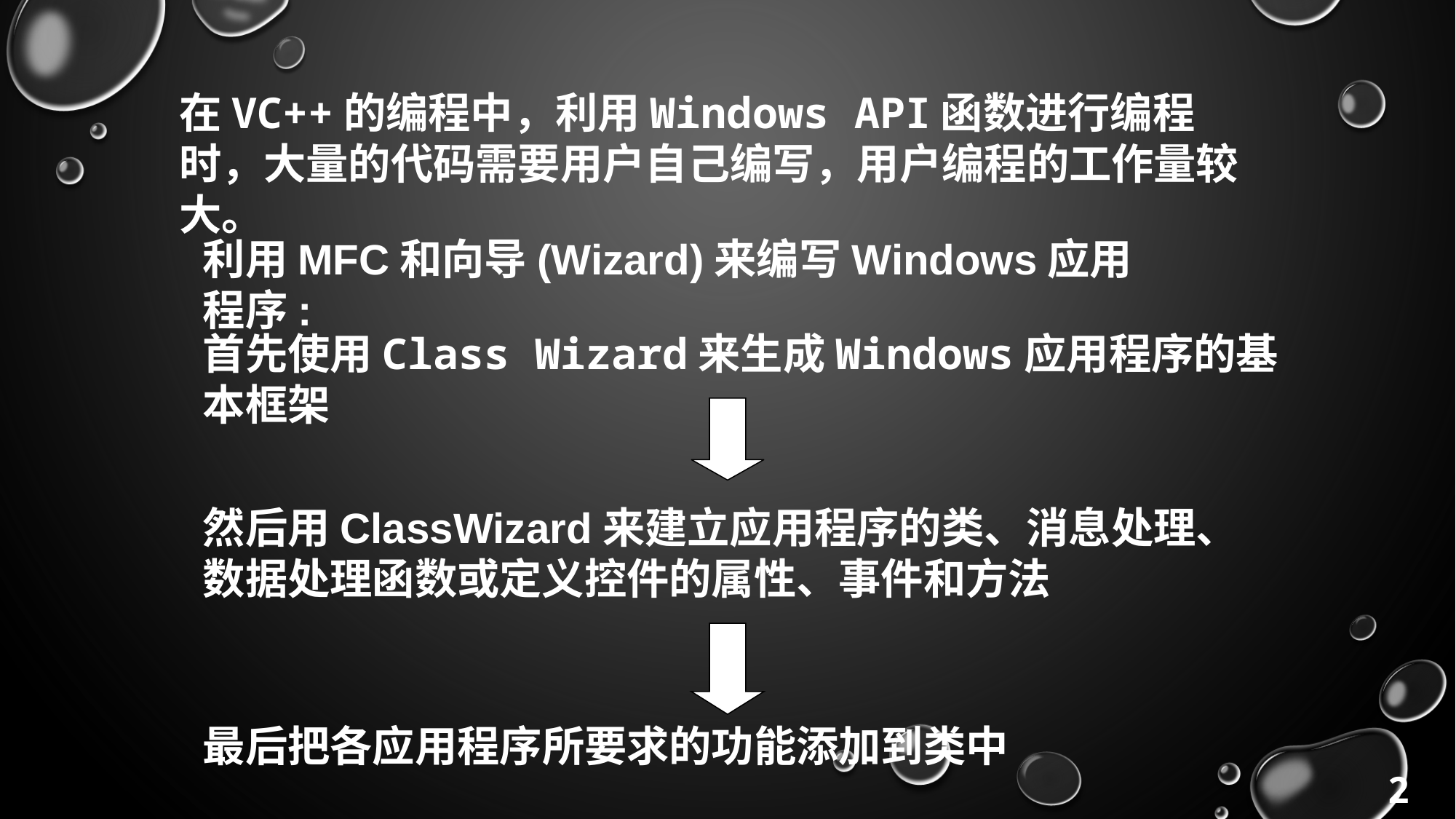

在VC++的编程中，利用Windows API函数进行编程时，大量的代码需要用户自己编写，用户编程的工作量较大。
利用MFC和向导(Wizard)来编写Windows应用程序:
首先使用Class Wizard来生成Windows应用程序的基本框架

然后用ClassWizard来建立应用程序的类、消息处理、数据处理函数或定义控件的属性、事件和方法

最后把各应用程序所要求的功能添加到类中
2